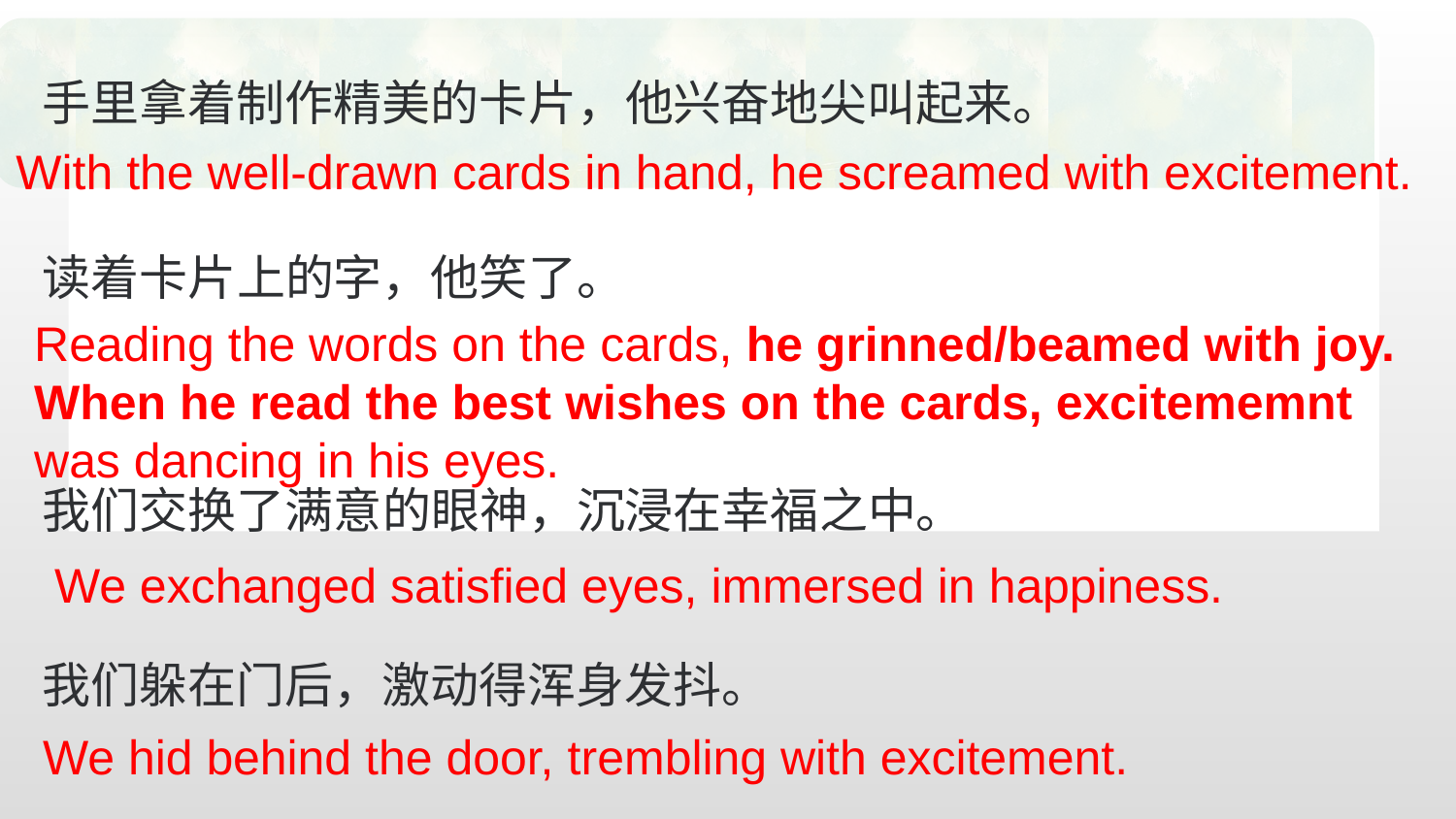

手里拿着制作精美的卡片，他兴奋地尖叫起来。

读着卡片上的字，他笑了。

我们交换了满意的眼神，沉浸在幸福之中。

我们躲在门后，激动得浑身发抖。
With the well-drawn cards in hand, he screamed with excitement.
Reading the words on the cards, he grinned/beamed with joy.
When he read the best wishes on the cards, excitememnt
was dancing in his eyes.

We exchanged satisfied eyes, immersed in happiness.
We hid behind the door, trembling with excitement.